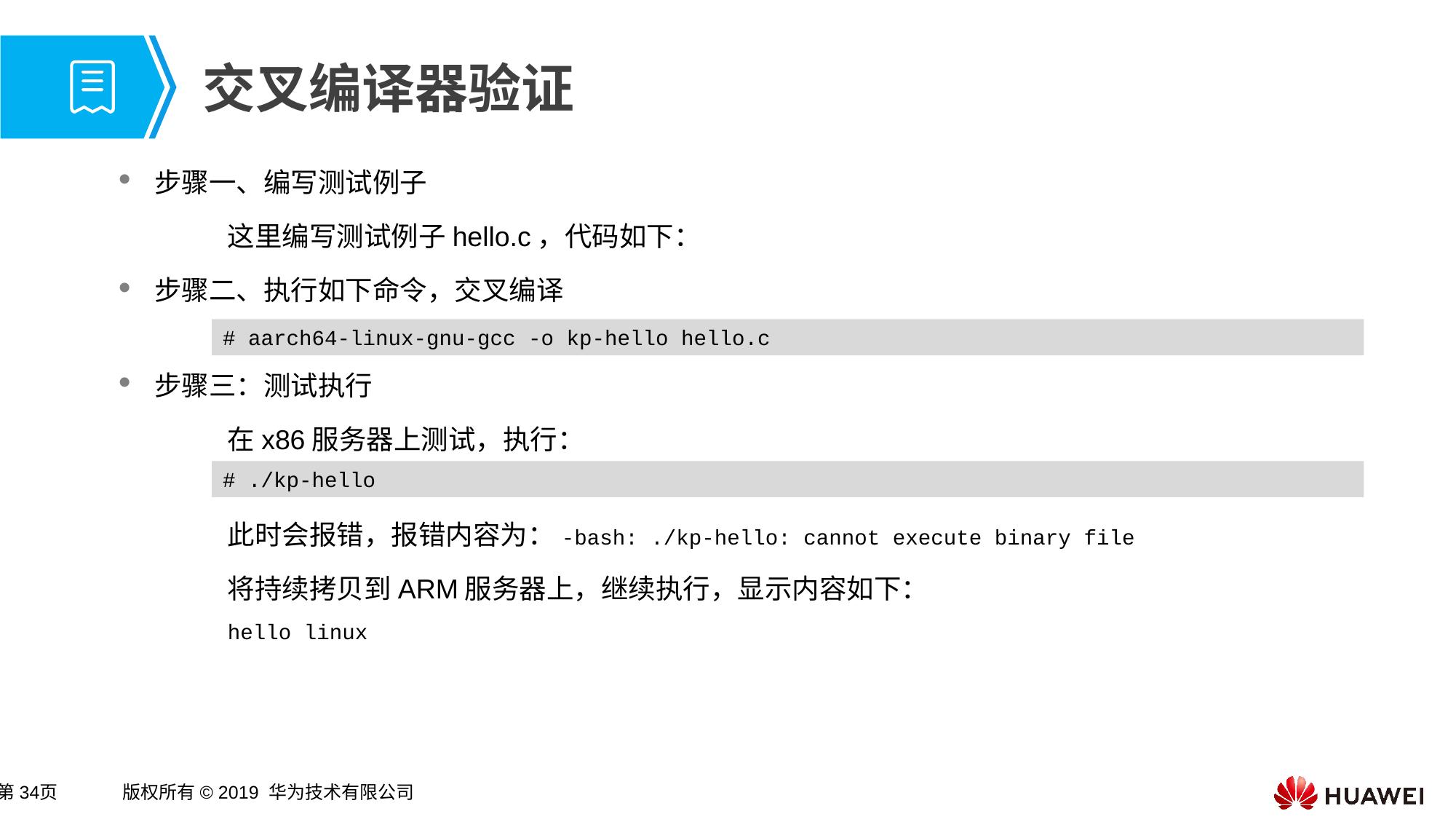

# 交叉编译器验证
步骤一、编写测试例子
	这里编写测试例子hello.c，代码如下：
步骤二、执行如下命令，交叉编译

步骤三：测试执行
	在x86服务器上测试，执行：

	此时会报错，报错内容为：-bash: ./kp-hello: cannot execute binary file
	将持续拷贝到ARM服务器上，继续执行，显示内容如下：
	hello linux

# aarch64-linux-gnu-gcc -o kp-hello hello.c
# ./kp-hello